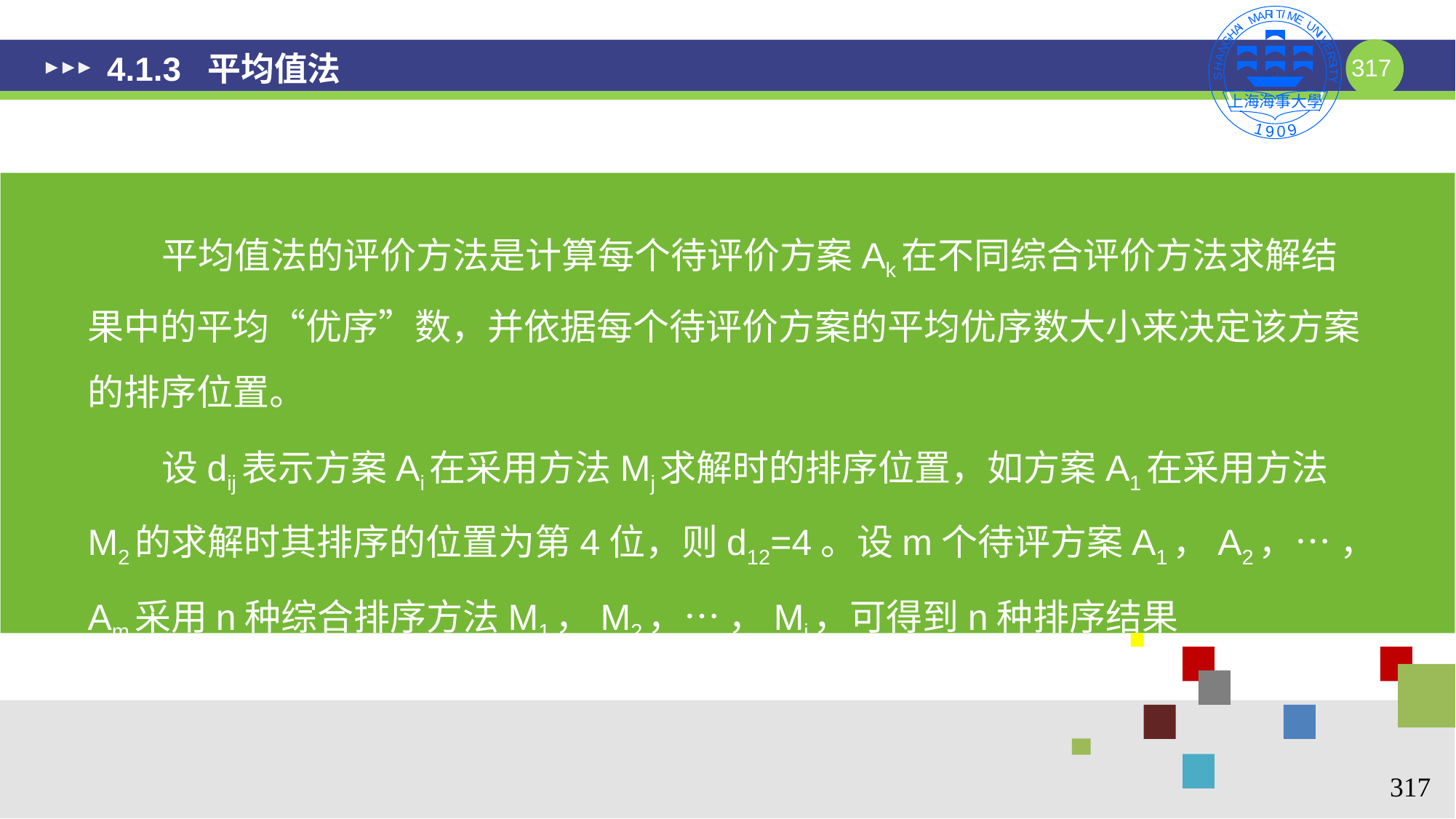

# 4.1.3  平均值法

        平均值法的评价方法是计算每个待评价方案Ak在不同综合评价方法求解结果中的平均“优序”数，并依据每个待评价方案的平均优序数大小来决定该方案的排序位置。
        设dij表示方案Ai在采用方法Mj求解时的排序位置，如方案A1在采用方法M2的求解时其排序的位置为第4位，则d12=4。设m个待评方案A1，A2，… ，Am采用n种综合排序方法M1，M2，… ，Mi，可得到n种排序结果

317
317